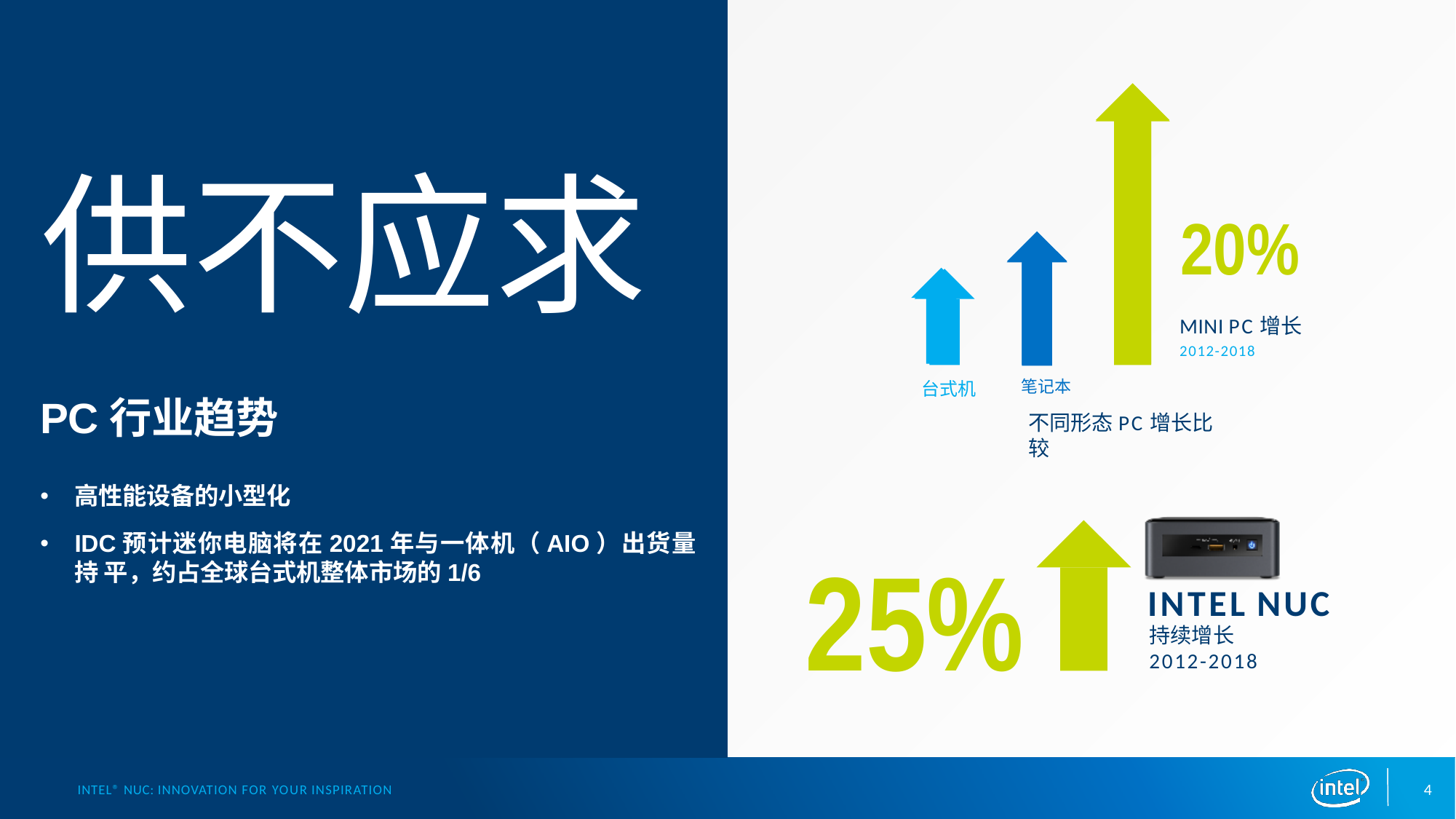

# 供不应求
20%
MINI PC增长
2012-2018

笔记本
不同形态PC增长比较
台式机
PC行业趋势
高性能设备的小型化
IDC预计迷你电脑将在2021年与一体机（AIO）出货量持 平，约占全球台式机整体市场的1/6

25%
INTEL NUC
持续增长
2012-2018

4
INTEL® NUC: INNOVATION FOR YOUR INSPIRATION